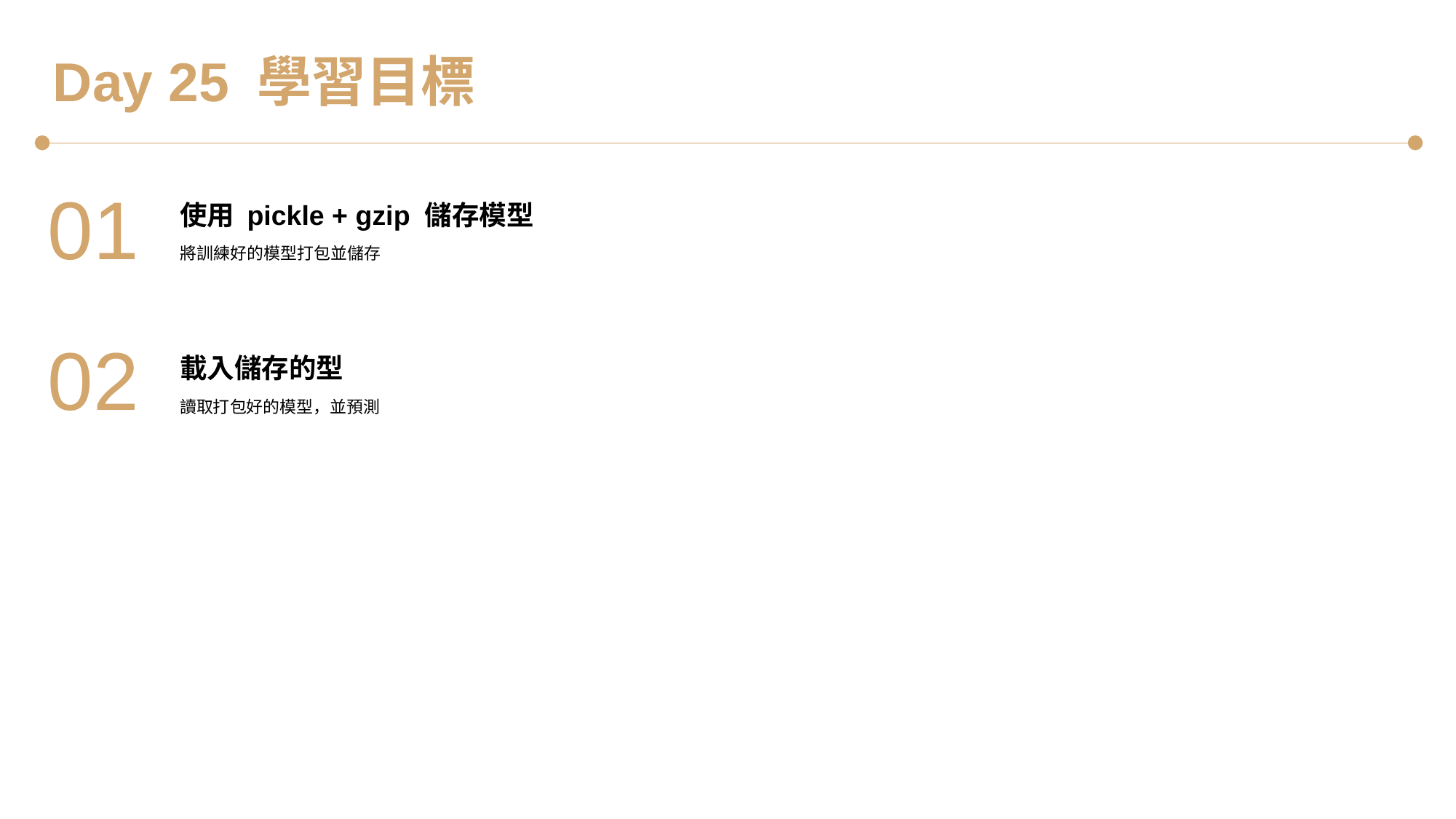

Day 25 學習目標
01
使用 pickle + gzip 儲存模型
將訓練好的模型打包並儲存
02
載入儲存的型
讀取打包好的模型，並預測